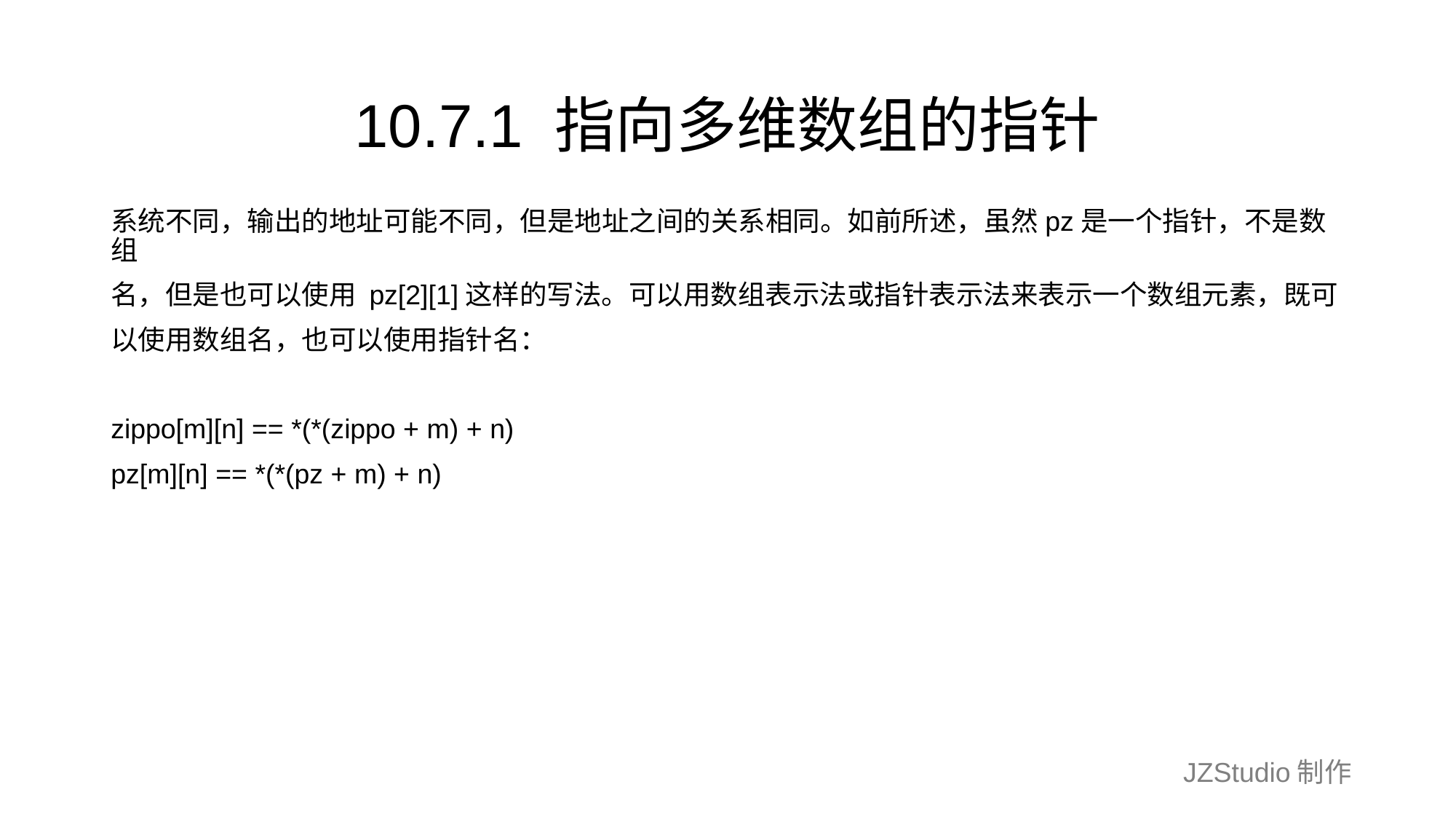

# 10.7.1 指向多维数组的指针
系统不同，输出的地址可能不同，但是地址之间的关系相同。如前所述，虽然pz是一个指针，不是数组
名，但是也可以使用 pz[2][1]这样的写法。可以用数组表示法或指针表示法来表示一个数组元素，既可
以使用数组名，也可以使用指针名：

zippo[m][n] == *(*(zippo + m) + n)
pz[m][n] == *(*(pz + m) + n)